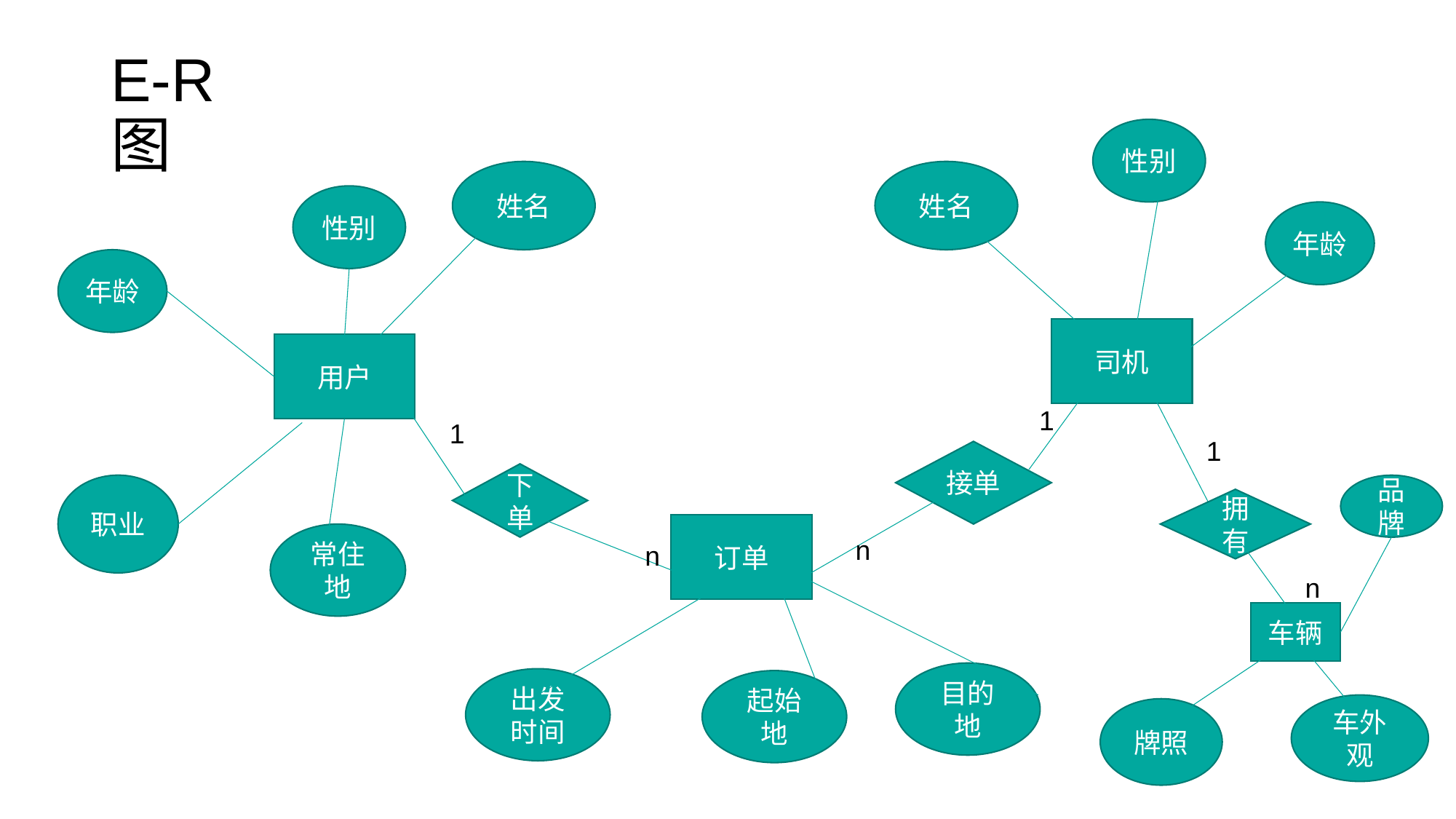

# E-R图
姓名
性别
性别
姓名
姓名
性别
年龄
年龄
司机
用户
1
1
1
接单
下单
职业
品牌
拥有
订单
常住地
n
n
n
车辆
目的地
出发时间
起始地
车外观
牌照